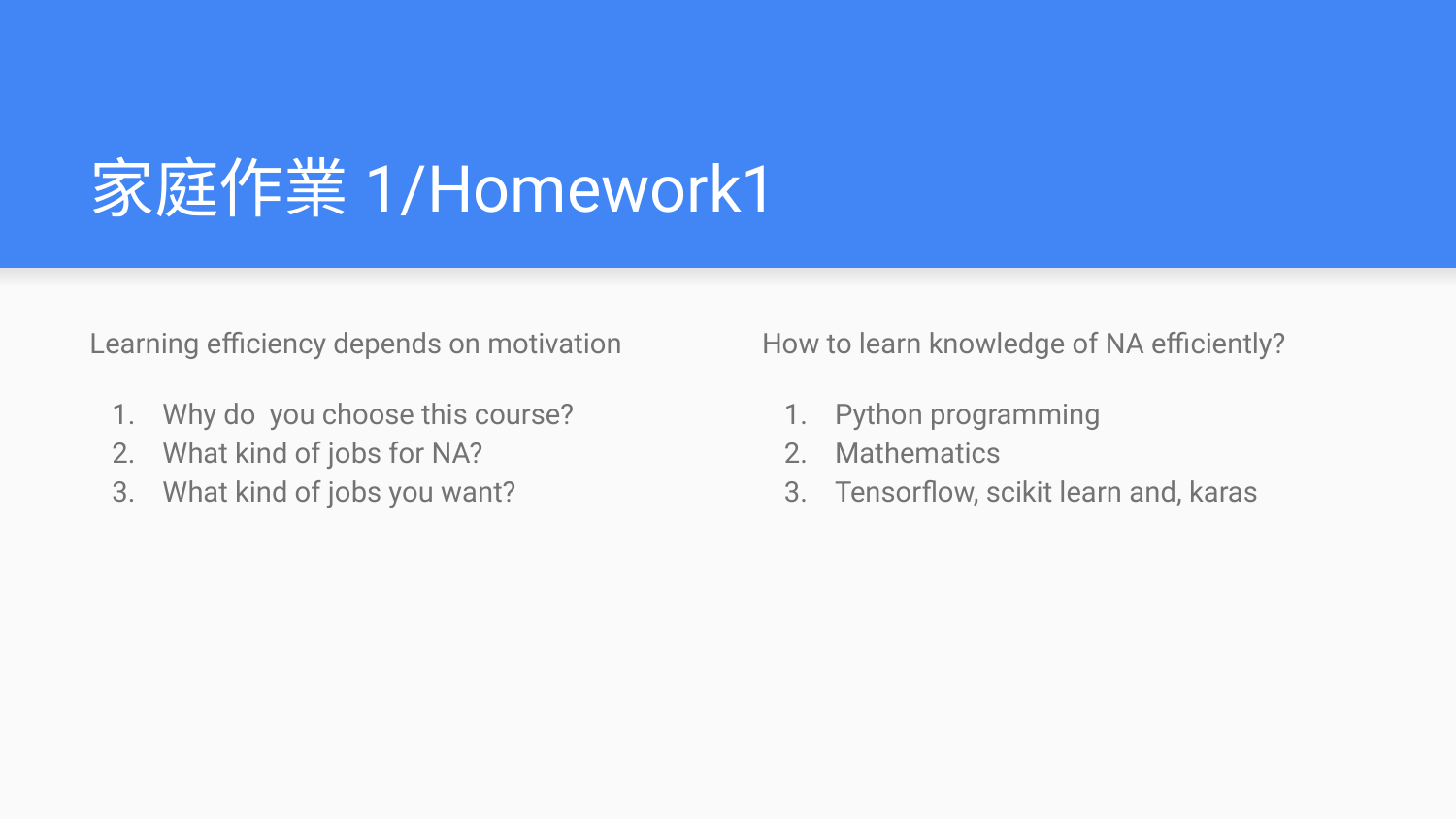

# 家庭作業1/Homework1
Learning efficiency depends on motivation
Why do  you choose this course?
What kind of jobs for NA?
What kind of jobs you want?

How to learn knowledge of NA efficiently?
Python programming
Mathematics
Tensorflow, scikit learn and, karas